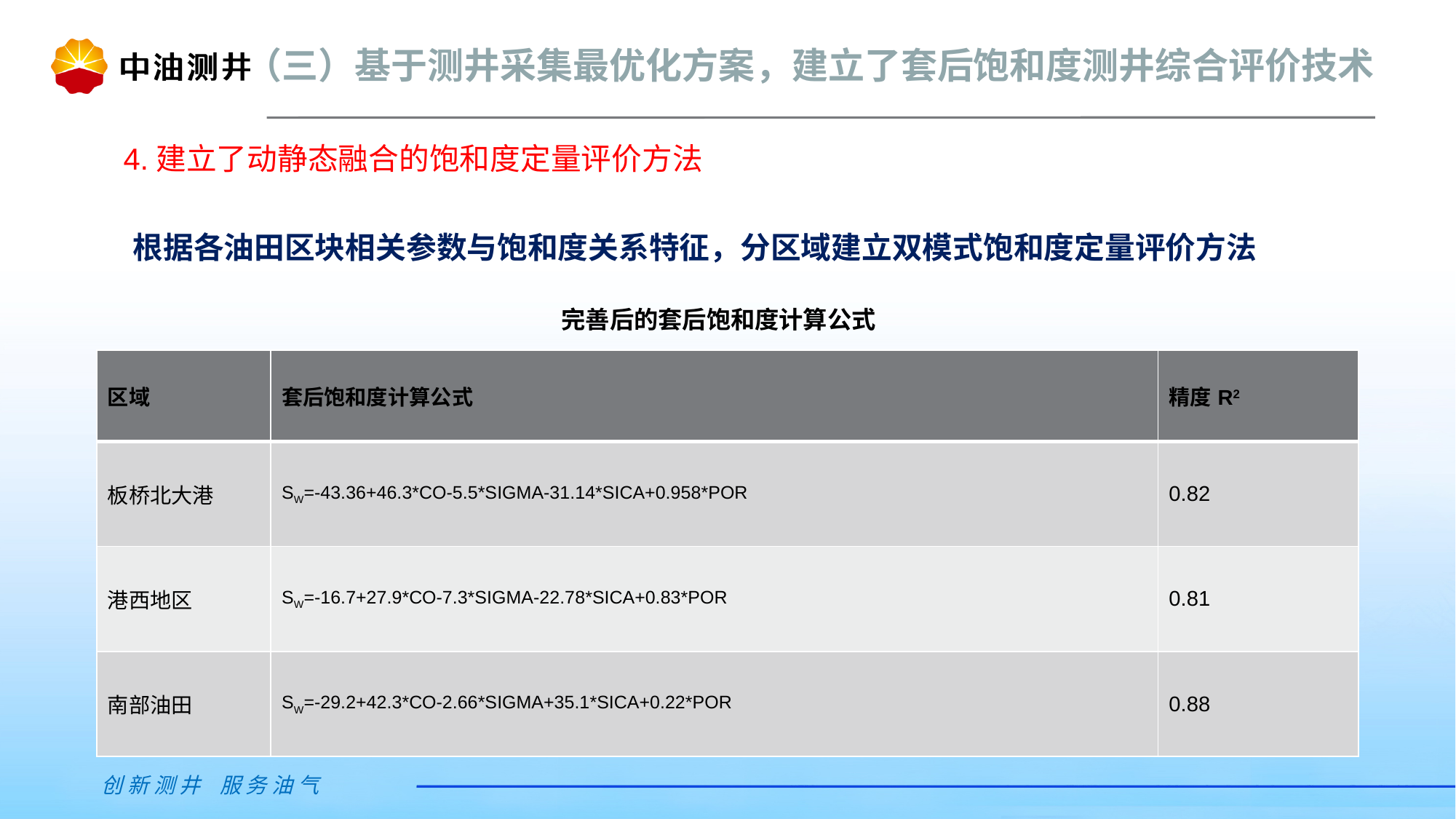

（三）基于测井采集最优化方案，建立了套后饱和度测井综合评价技术
4.建立了动静态融合的饱和度定量评价方法
根据各油田区块相关参数与饱和度关系特征，分区域建立双模式饱和度定量评价方法
完善后的套后饱和度计算公式
| 区域 | 套后饱和度计算公式 | 精度R2 |
| --- | --- | --- |
| 板桥北大港 | SW=-43.36+46.3\*CO-5.5\*SIGMA-31.14\*SICA+0.958\*POR | 0.82 |
| 港西地区 | SW=-16.7+27.9\*CO-7.3\*SIGMA-22.78\*SICA+0.83\*POR | 0.81 |
| 南部油田 | SW=-29.2+42.3\*CO-2.66\*SIGMA+35.1\*SICA+0.22\*POR | 0.88 |